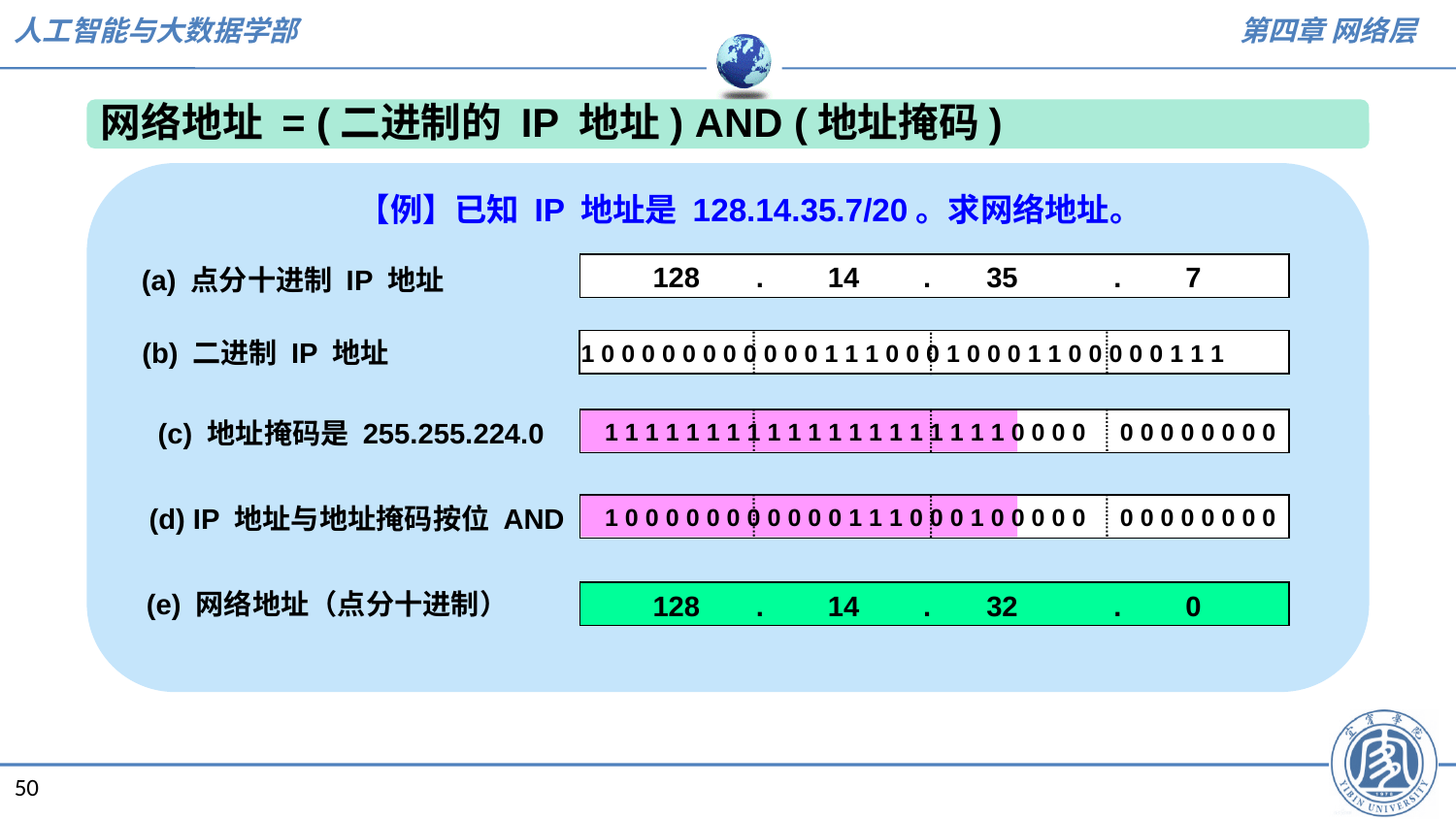

网络地址 = (二进制的 IP 地址) AND (地址掩码)

【例】已知 IP 地址是 128.14.35.7/20。求网络地址。
128       .        14        .
    35            .        7

(a) 点分十进制 IP 地址
(b) 二进制 IP 地址

1 0 0 0 0 0 0 0 0 0 0 0 1 1 1 0 0 0 1 0 0 0 1 1 0 0 0 0 0 1 1 1

(c) 地址掩码是 255.255.224.0

1 1 1 1 1 1 1 1 1 1 1 1 1 1 1 1 1 1 1 1 0 0 0 0
0 0 0 0 0 0 0 0

(d) IP 地址与地址掩码按位 AND

1 0 0 0 0 0 0 0 0 0 0 0 1 1 1 0 0 0 1 0 0 0 0 0
0 0 0 0 0 0 0 0

(e) 网络地址（点分十进制）
128       .        14        .
    32            .        0

50